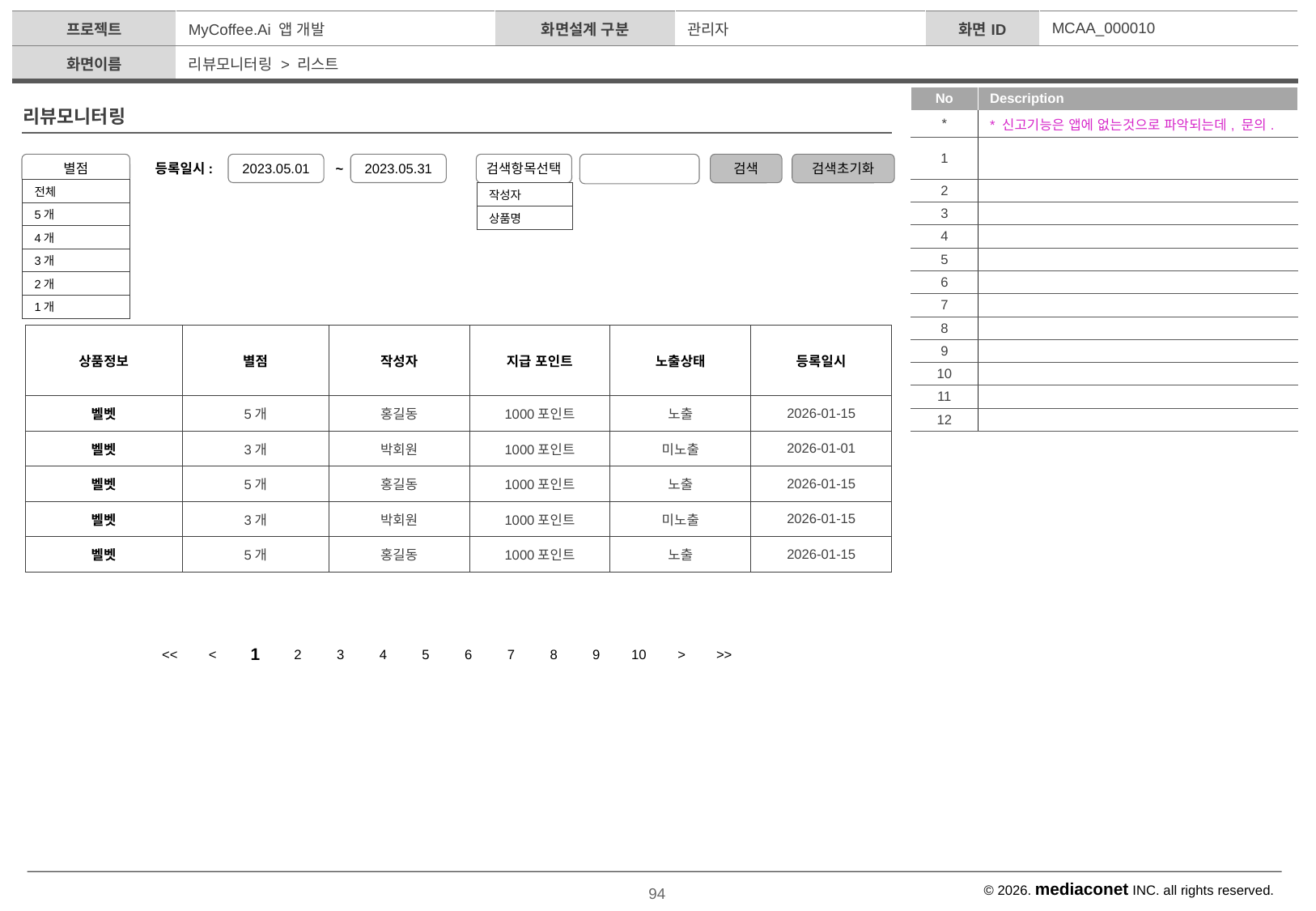

| 프로젝트 | MyCoffee.Ai 앱 개발 | 화면설계 구분 | 관리자 | 화면ID | MCAA\_000010 |
| --- | --- | --- | --- | --- | --- |
| 화면이름 | 리뷰모니터링 > 리스트 |  |  |  |  |
| No | Description |
| --- | --- |
| \* | \* 신고기능은 앱에 없는것으로 파악되는데, 문의. |
| 1 |  |
| 2 |  |
| 3 |  |
| 4 |  |
| 5 |  |
| 6 |  |
| 7 |  |
| 8 |  |
| 9 |  |
| 10 |  |
| 11 |  |
| 12 |  |
리뷰모니터링
별점
등록일시:
2023.05.01
~
2023.05.31
검색항목선택

검색
검색초기화
| 전체 |
| --- |
| 5개 |
| 4개 |
| 3개 |
| 2개 |
| 1개 |
| 작성자 |
| --- |
| 상품명 |
| 상품정보 | 별점 | 작성자 | 지급 포인트 | 노출상태 | 등록일시 |
| --- | --- | --- | --- | --- | --- |
| 벨벳 | 5개 | 홍길동 | 1000포인트 | 노출 | 2026-01-15 |
| 벨벳 | 3개 | 박회원 | 1000포인트 | 미노출 | 2026-01-01 |
| 벨벳 | 5개 | 홍길동 | 1000포인트 | 노출 | 2026-01-15 |
| 벨벳 | 3개 | 박회원 | 1000포인트 | 미노출 | 2026-01-15 |
| 벨벳 | 5개 | 홍길동 | 1000포인트 | 노출 | 2026-01-15 |
| << | < | 1 | 2 | 3 | 4 | 5 | 6 | 7 | 8 | 9 | 10 | > | >> |
| --- | --- | --- | --- | --- | --- | --- | --- | --- | --- | --- | --- | --- | --- |